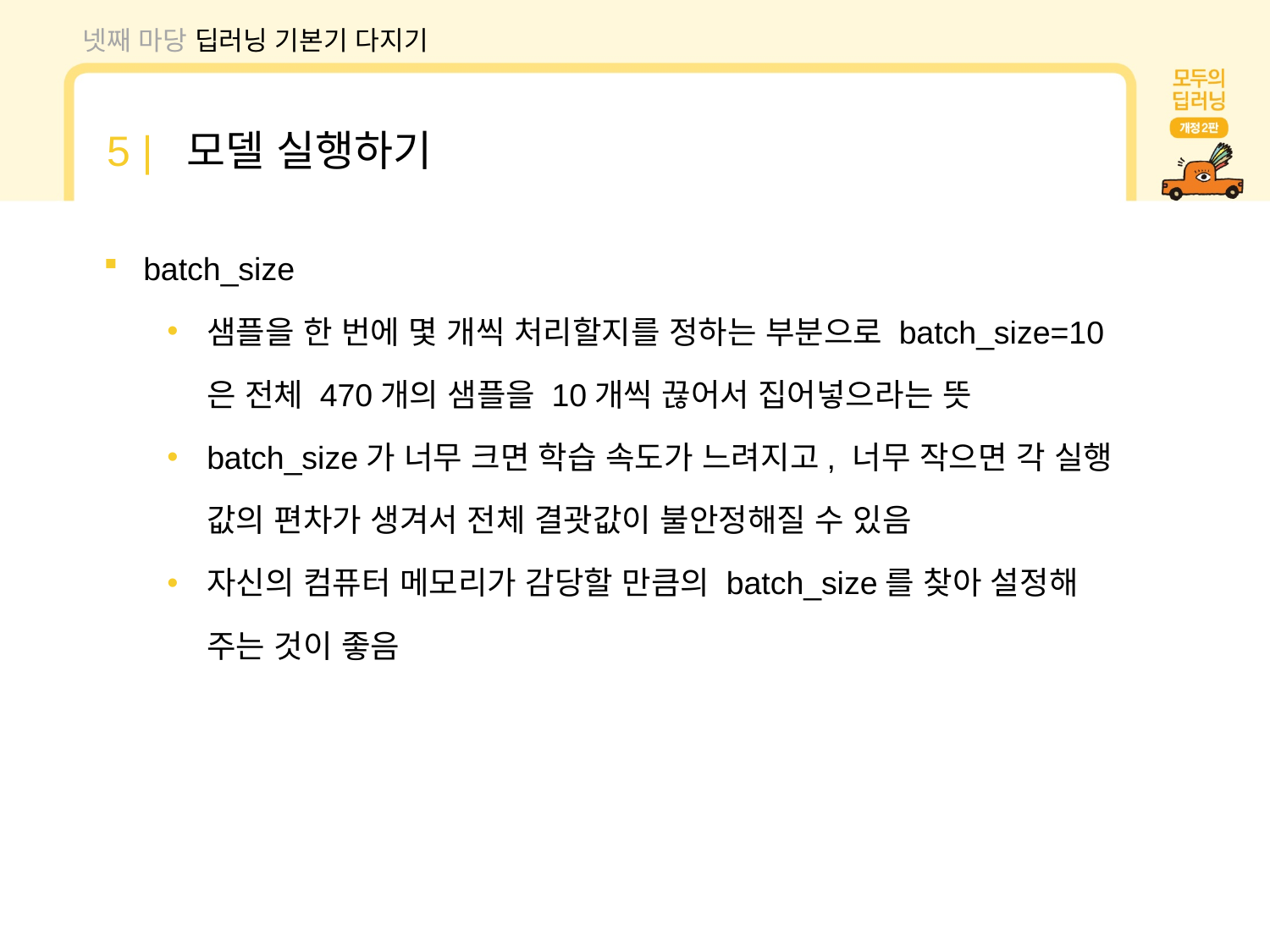

넷째 마당 딥러닝 기본기 다지기
5 |  모델 실행하기
batch_size
샘플을 한 번에 몇 개씩 처리할지를 정하는 부분으로 batch_size=10은 전체 470개의 샘플을 10개씩 끊어서 집어넣으라는 뜻
batch_size가 너무 크면 학습 속도가 느려지고, 너무 작으면 각 실행 값의 편차가 생겨서 전체 결괏값이 불안정해질 수 있음
자신의 컴퓨터 메모리가 감당할 만큼의 batch_size를 찾아 설정해 주는 것이 좋음